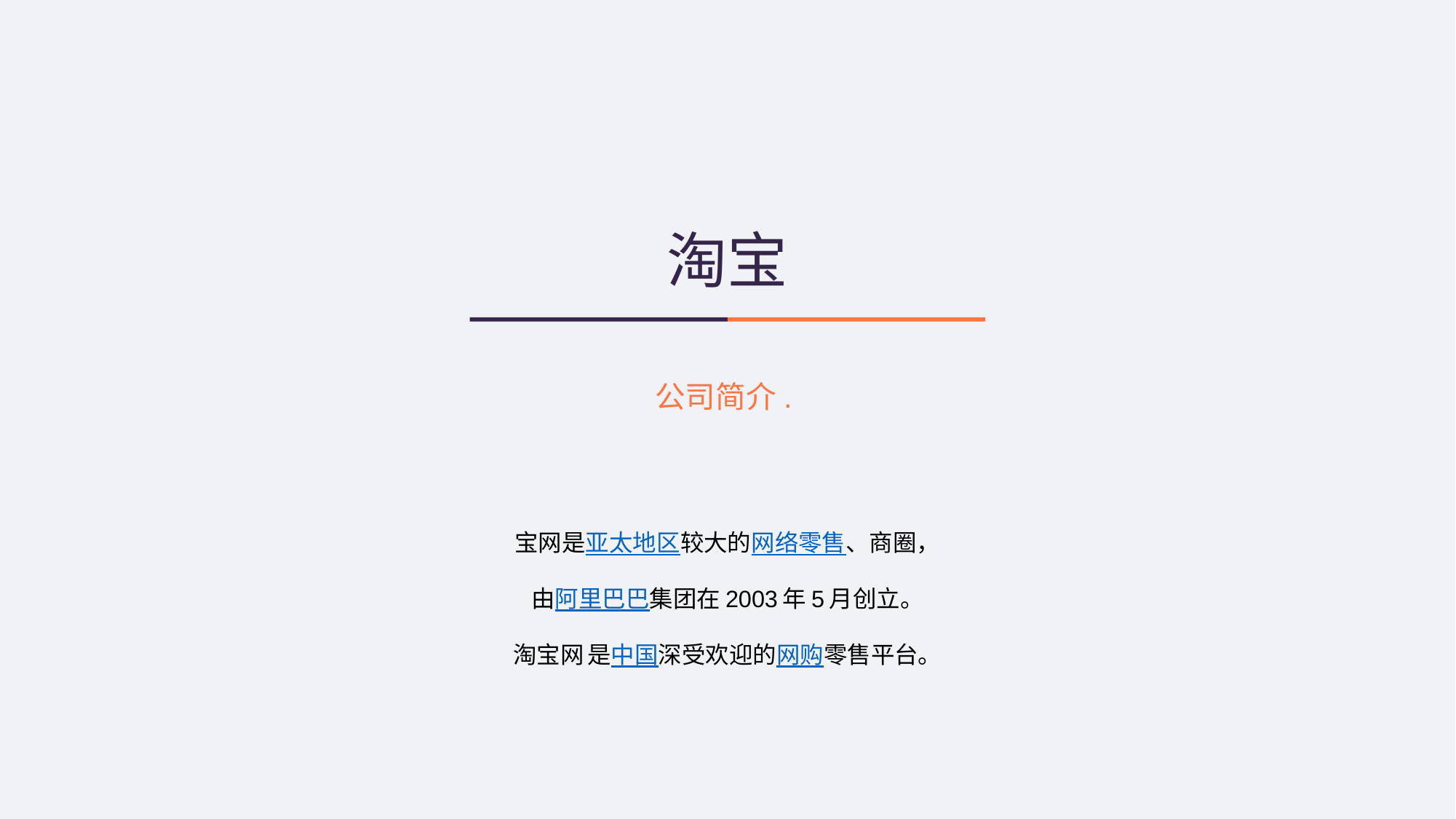

# 淘宝
公司简介.
宝网是亚太地区较大的网络零售、商圈，
由阿里巴巴集团在2003年5月创立。
淘宝网 是中国深受欢迎的网购零售平台。